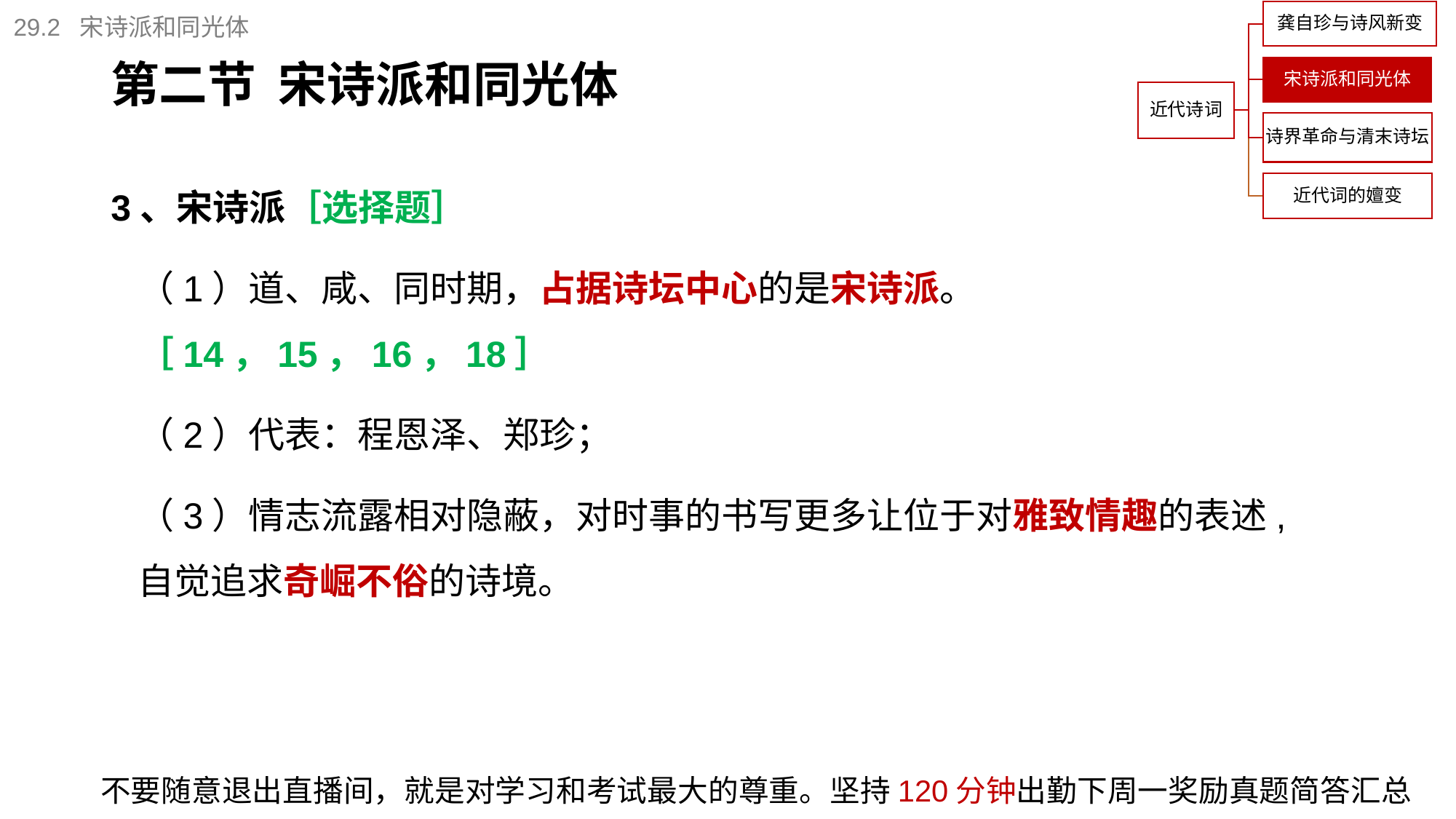

近代诗词
龚自珍与诗风新变
宋诗派和同光体
诗界革命与清末诗坛
近代词的嬗变
29.2  宋诗派和同光体
# 第二节  宋诗派和同光体
3、宋诗派［选择题］
（1）道、咸、同时期，占据诗坛中心的是宋诗派。［14，15，16，18］
（2）代表：程恩泽、郑珍；
（3）情志流露相对隐蔽，对时事的书写更多让位于对雅致情趣的表述,自觉追求奇崛不俗的诗境。